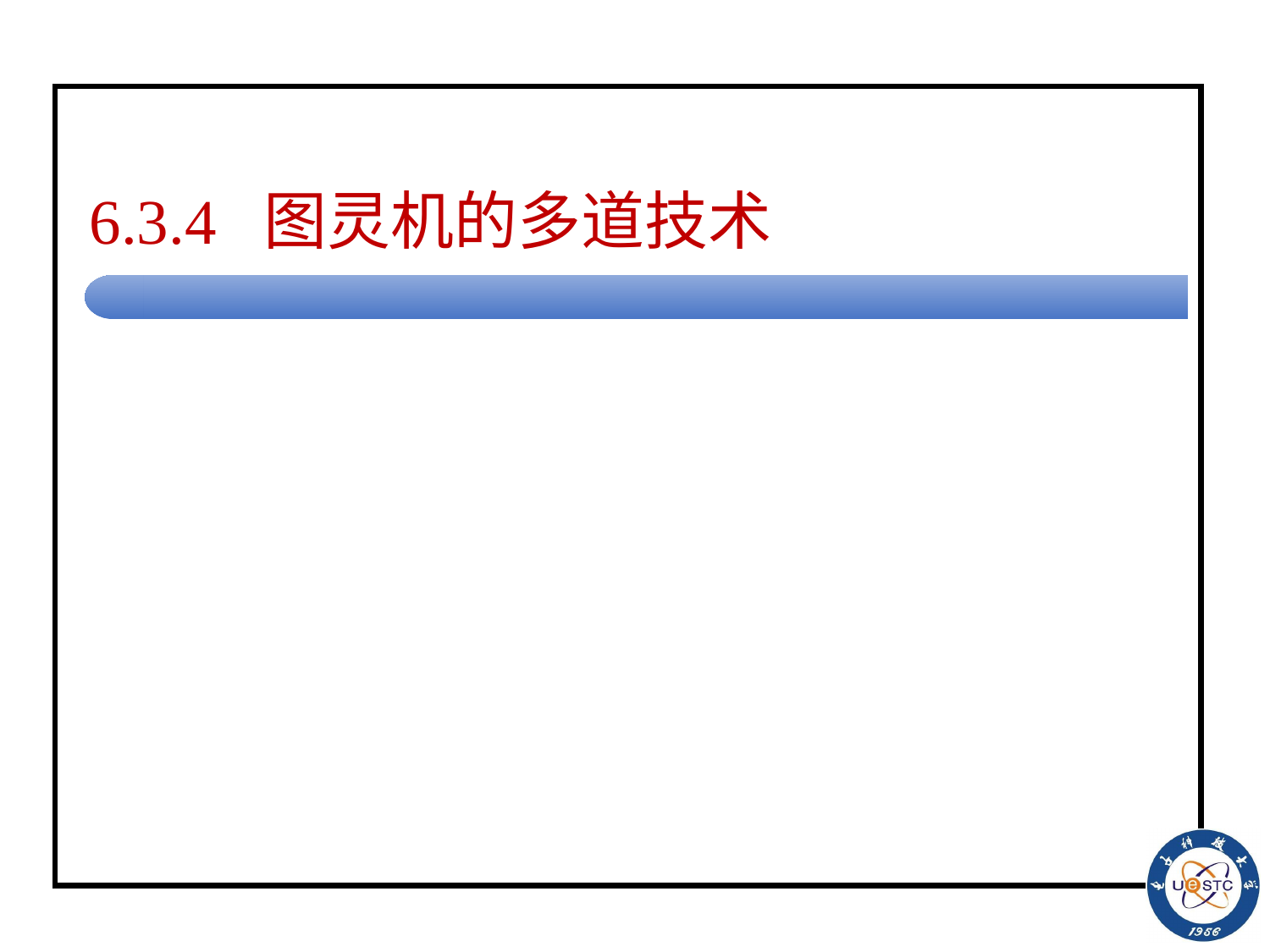

# 6.3.4  图灵机的多道技术
为了能够保存和处理更复杂的数据,可以将TM的输入带划分为若干道
在各道上可以存放不同的符号。

图灵机的多道技术
没有改变图灵机的基本模型,
只是将带上符号当做一个向量的组合,
每个符号可以是一个K维向量(将输入带划分为K道)。